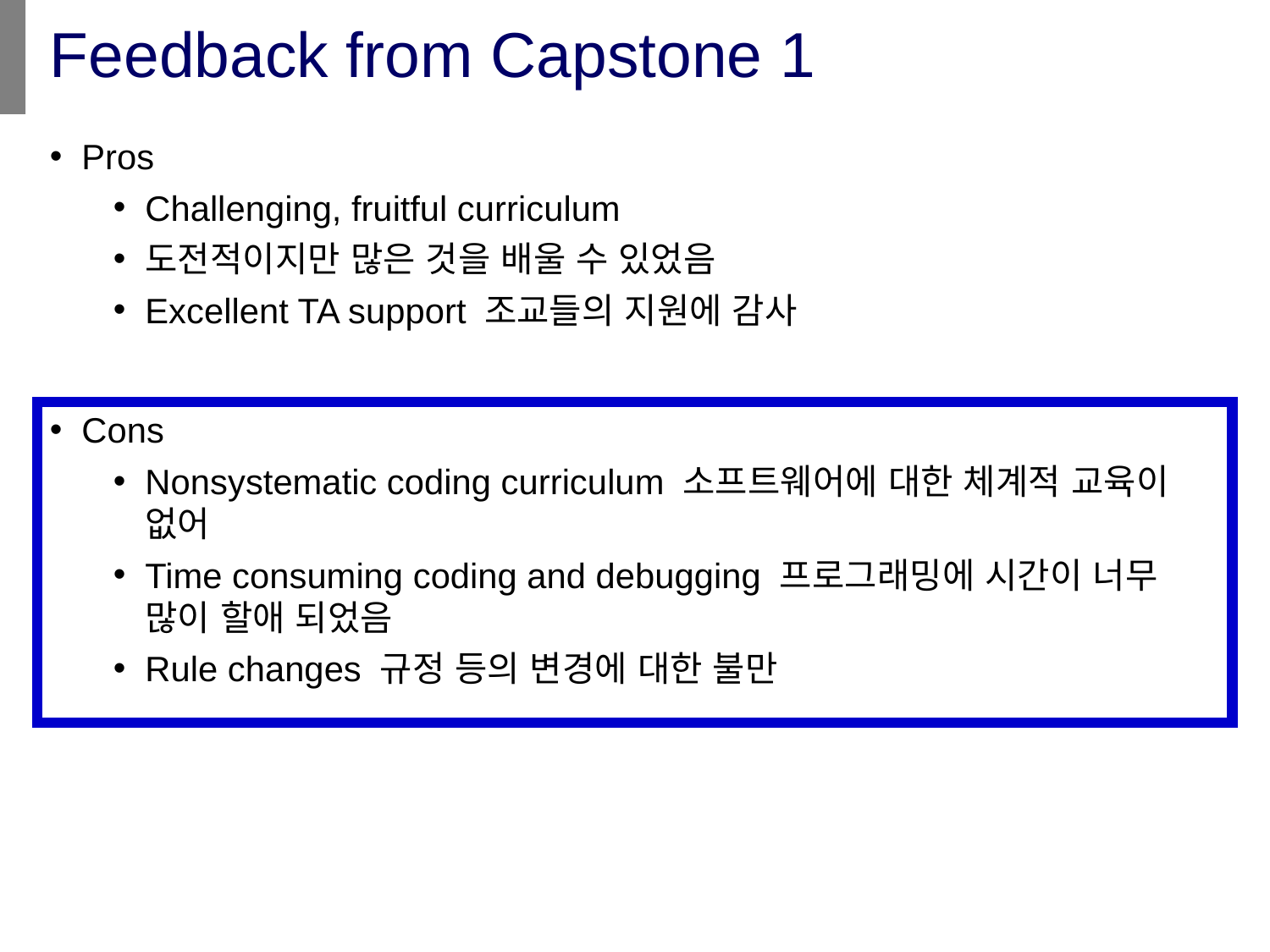

# Feedback from Capstone 1
Pros
Challenging, fruitful curriculum
도전적이지만 많은 것을 배울 수 있었음
Excellent TA support 조교들의 지원에 감사

Cons
Nonsystematic coding curriculum 소프트웨어에 대한 체계적 교육이 없어
Time consuming coding and debugging 프로그래밍에 시간이 너무 많이 할애 되었음
Rule changes 규정 등의 변경에 대한 불만